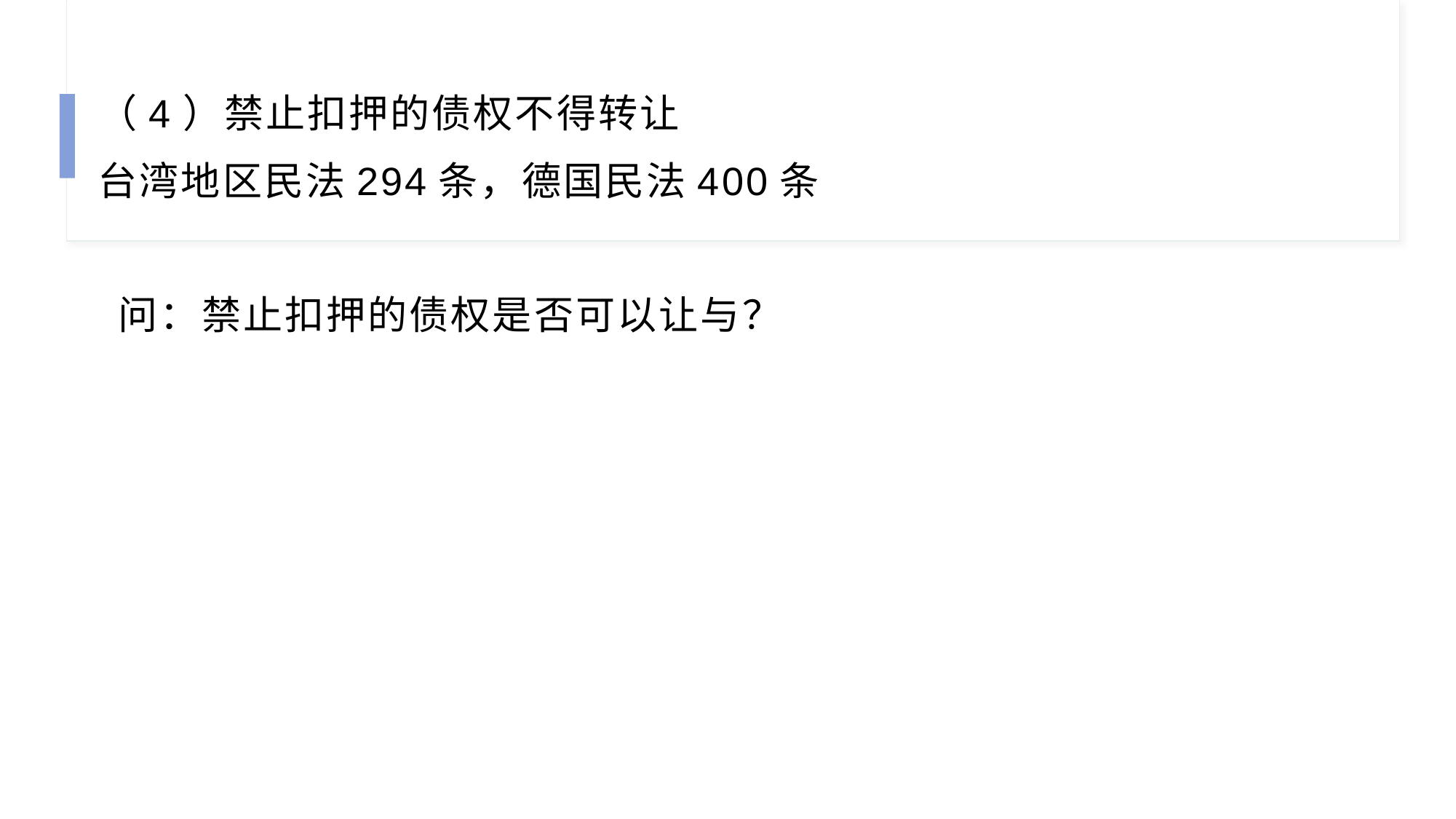

（4）禁止扣押的债权不得转让
台湾地区民法294条，德国民法400条

 问：禁止扣押的债权是否可以让与？